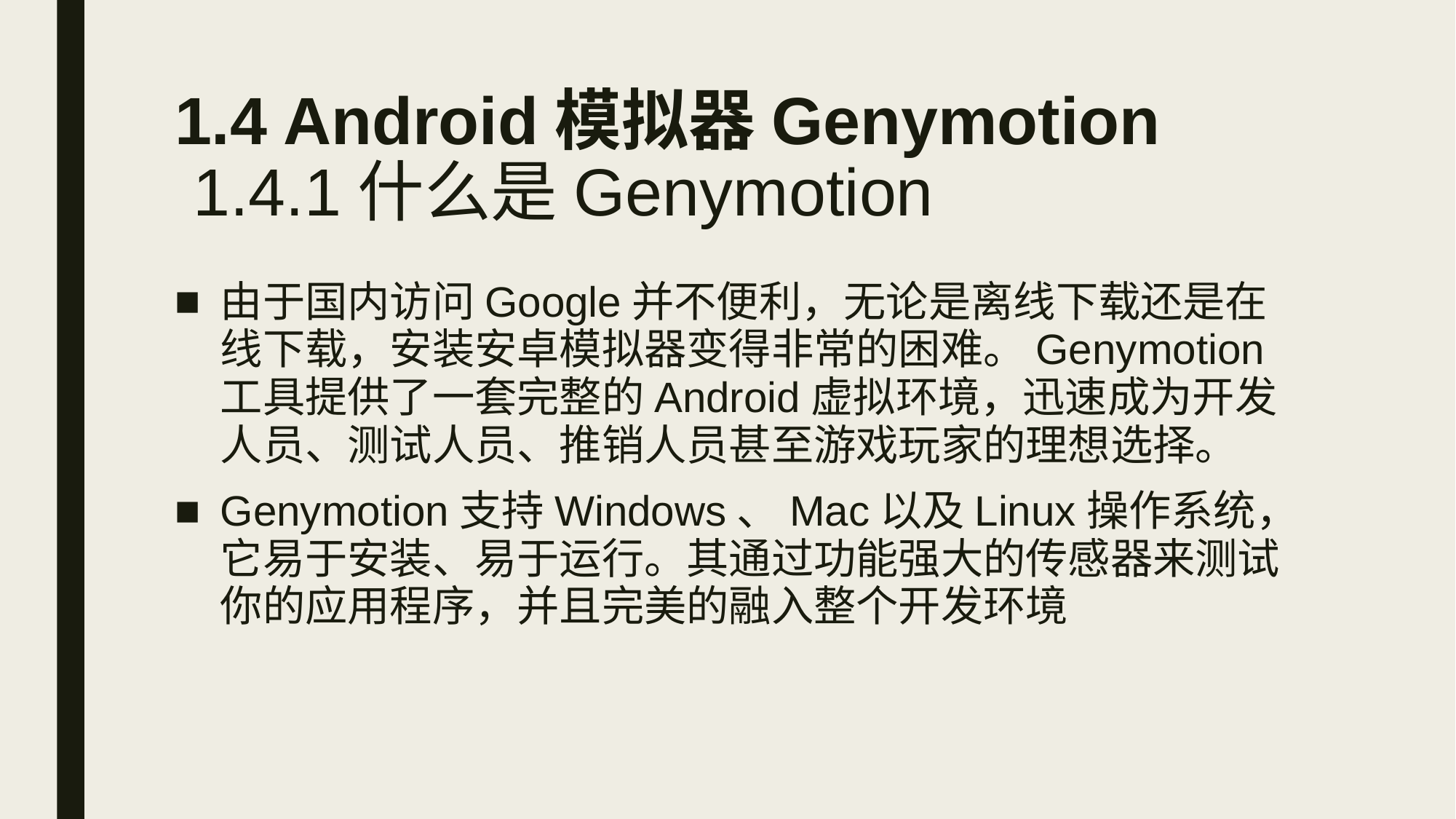

# 1.4 Android模拟器Genymotion 1.4.1什么是Genymotion
由于国内访问Google并不便利，无论是离线下载还是在线下载，安装安卓模拟器变得非常的困难。Genymotion工具提供了一套完整的Android虚拟环境，迅速成为开发人员、测试人员、推销人员甚至游戏玩家的理想选择。
Genymotion支持Windows、Mac以及Linux操作系统，它易于安装、易于运行。其通过功能强大的传感器来测试你的应用程序，并且完美的融入整个开发环境